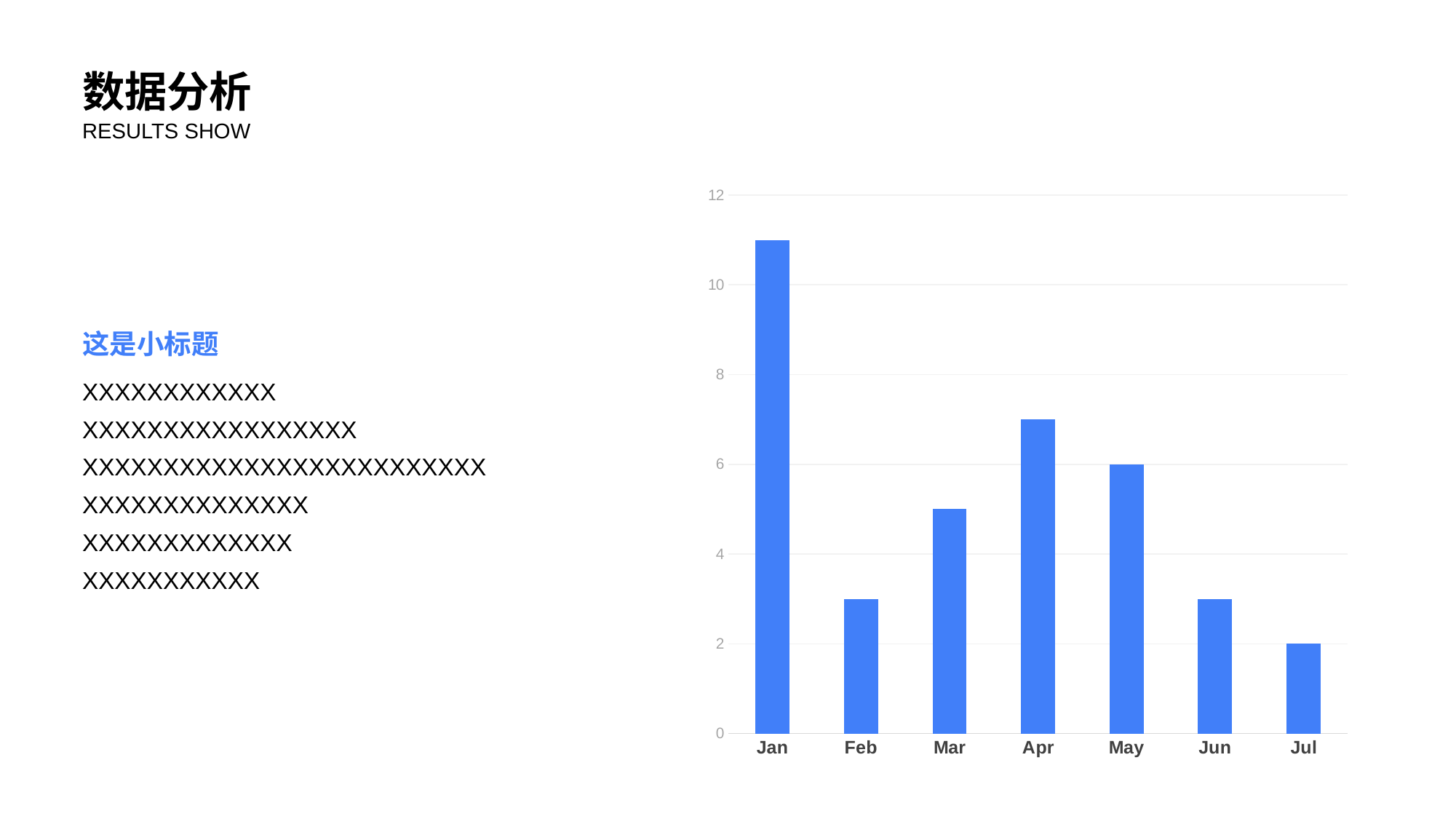

数据分析
RESULTS SHOW

### Chart

| Category | Series 1 |
|---|---|
| Jan | 11.0 |
| Feb | 3.0 |
| Mar | 5.0 |
| Apr | 7.0 |
| May | 6.0 |
| Jun | 3.0 |
| Jul | 2.0 |
这是小标题
XXXXXXXXXXXX
XXXXXXXXXXXXXXXXX
XXXXXXXXXXXXXXXXXXXXXXXXX
XXXXXXXXXXXXXX
XXXXXXXXXXXXX
XXXXXXXXXXX